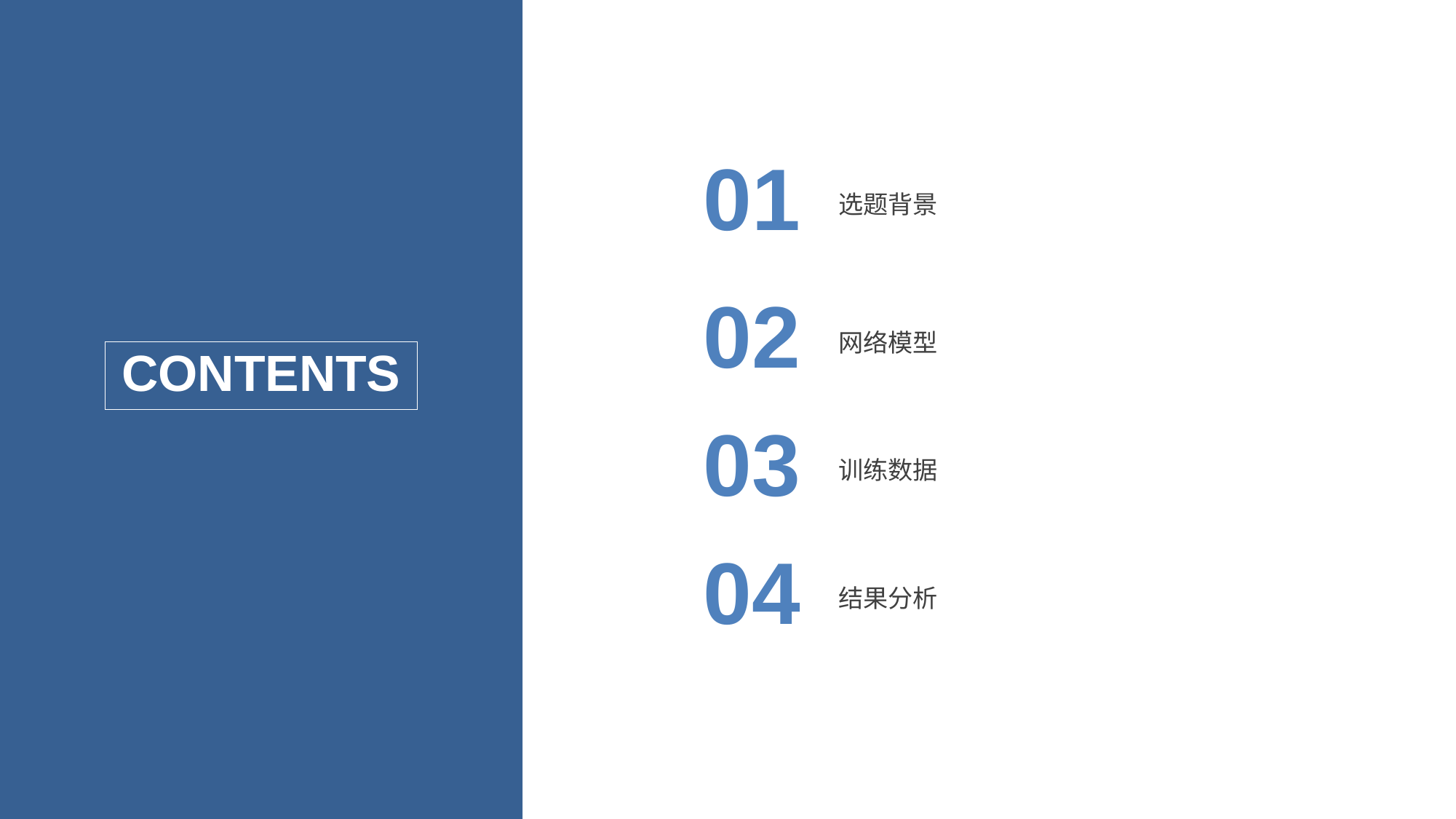

01
选题背景
02
网络模型
CONTENTS
03
训练数据
04
结果分析